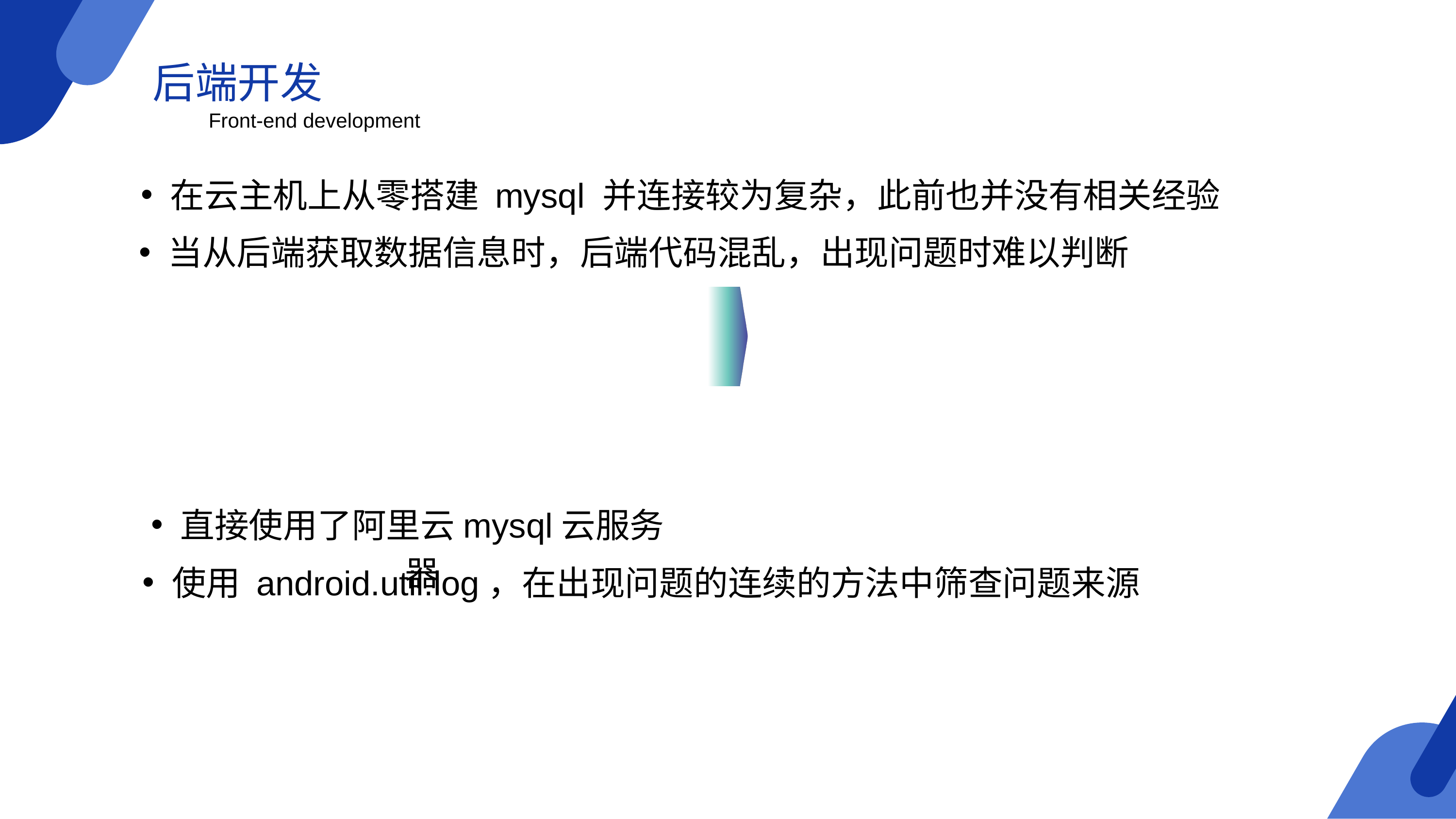

后端开发
Front-end development

在云主机上从零搭建 mysql 并连接较为复杂，此前也并没有相关经验
当从后端获取数据信息时，后端代码混乱，出现问题时难以判断

直接使用了阿里云mysql云服务器
使用 android.util.log，在出现问题的连续的方法中筛查问题来源